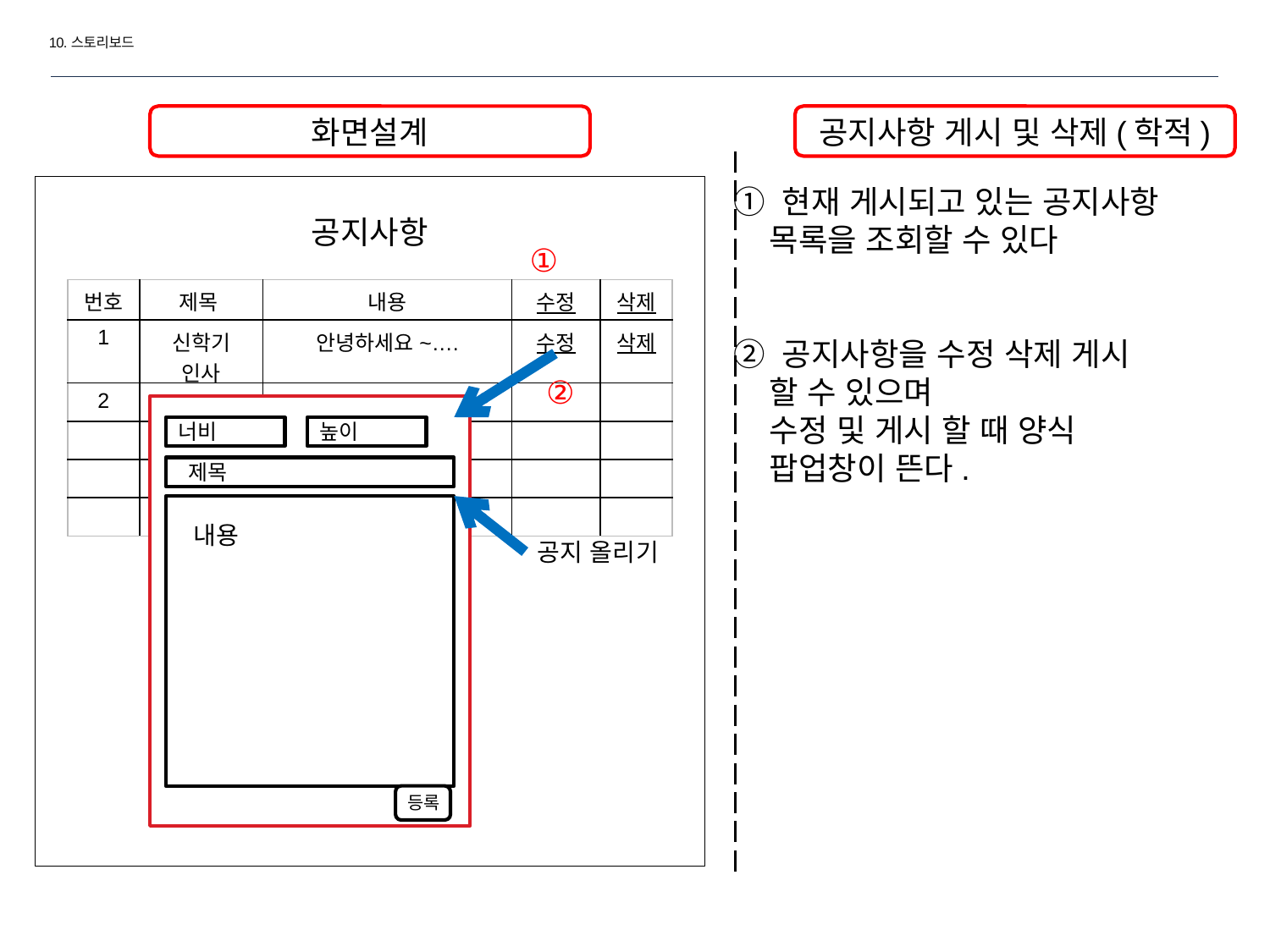

10.스토리보드
화면설계
공지사항 게시 및 삭제(학적)

① 현재 게시되고 있는 공지사항
    목록을 조회할 수 있다
② 공지사항을 수정 삭제 게시
    할 수 있으며
    수정 및 게시 할 때 양식
    팝업창이 뜬다.

공지사항
①
| 번호 | 제목 | 내용 | 수정 | 삭제 |
| --- | --- | --- | --- | --- |
| 1 | 신학기 인사 | 안녕하세요~…. | 수정 | 삭제 |
| 2 |  |  |  |  |
|  |  |  |  |  |
|  |  |  |  |  |
|  |  |  |  |  |
②

너비
높이

제목

내용
공지 올리기

등록